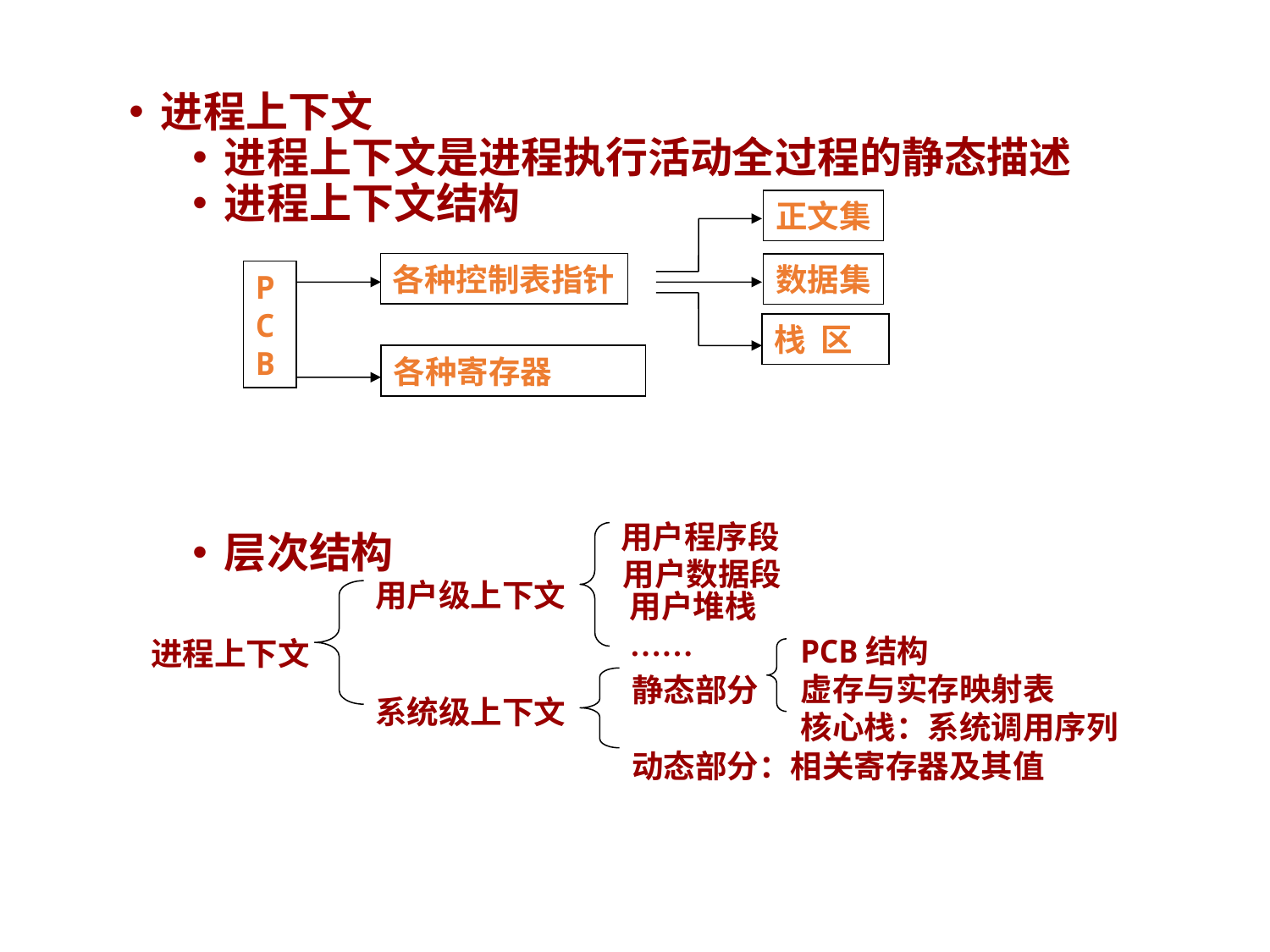

进程上下文
进程上下文是进程执行活动全过程的静态描述
进程上下文结构

层次结构
正文集

各种控制表指针
数据集
PCB

栈  区
各种寄存器

用户程序段

用户数据段
用户级上下文
用户堆栈
……

进程上下文

静态部分

动态部分：相关寄存器及其值

系统级上下文
PCB结构
虚存与实存映射表
核心栈：系统调用序列